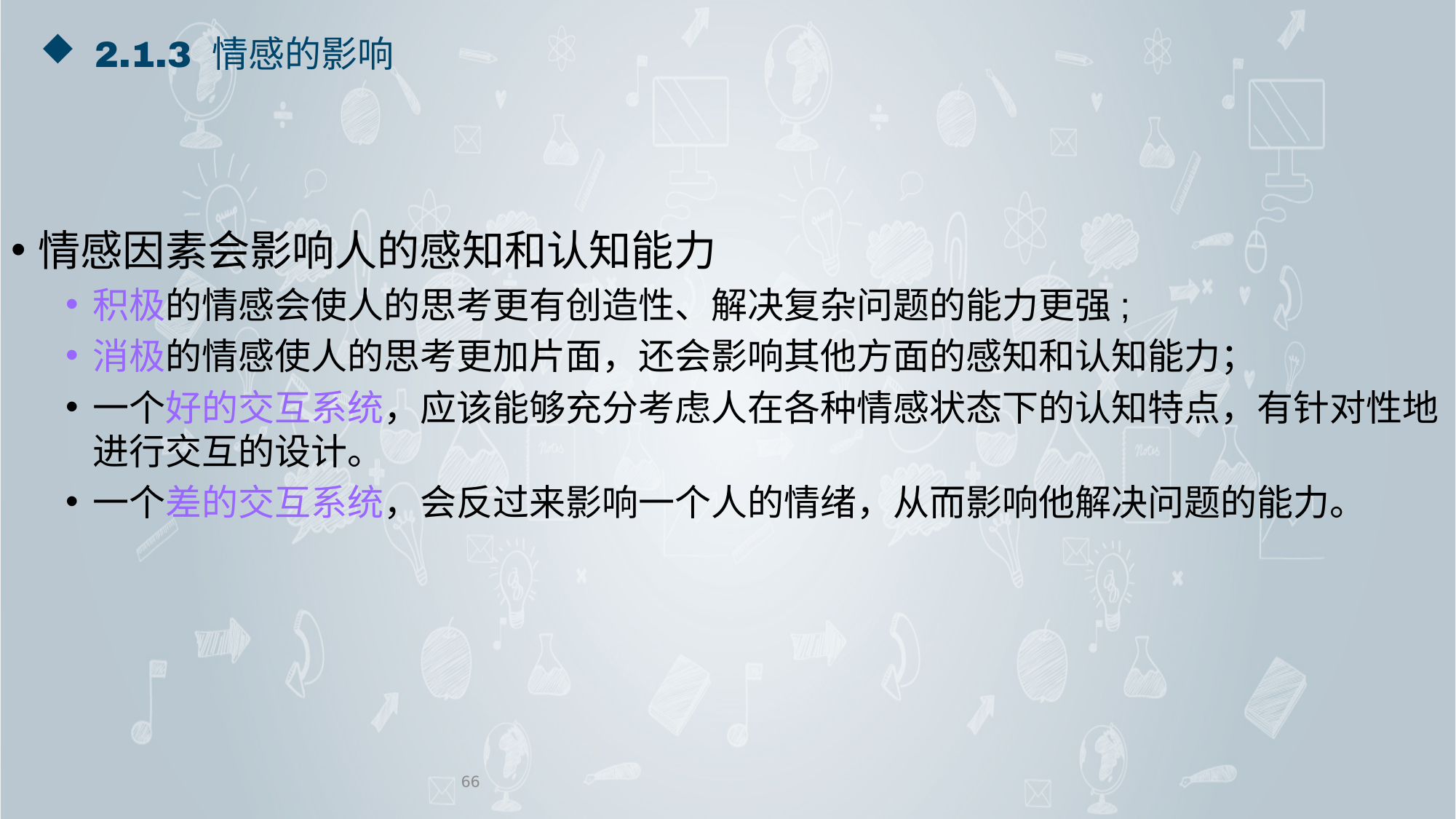

# 2.1.3 情感的影响
情感因素会影响人的感知和认知能力
积极的情感会使人的思考更有创造性、解决复杂问题的能力更强;
消极的情感使人的思考更加片面，还会影响其他方面的感知和认知能力；
一个好的交互系统，应该能够充分考虑人在各种情感状态下的认知特点，有针对性地进行交互的设计。
一个差的交互系统，会反过来影响一个人的情绪，从而影响他解决问题的能力。
66